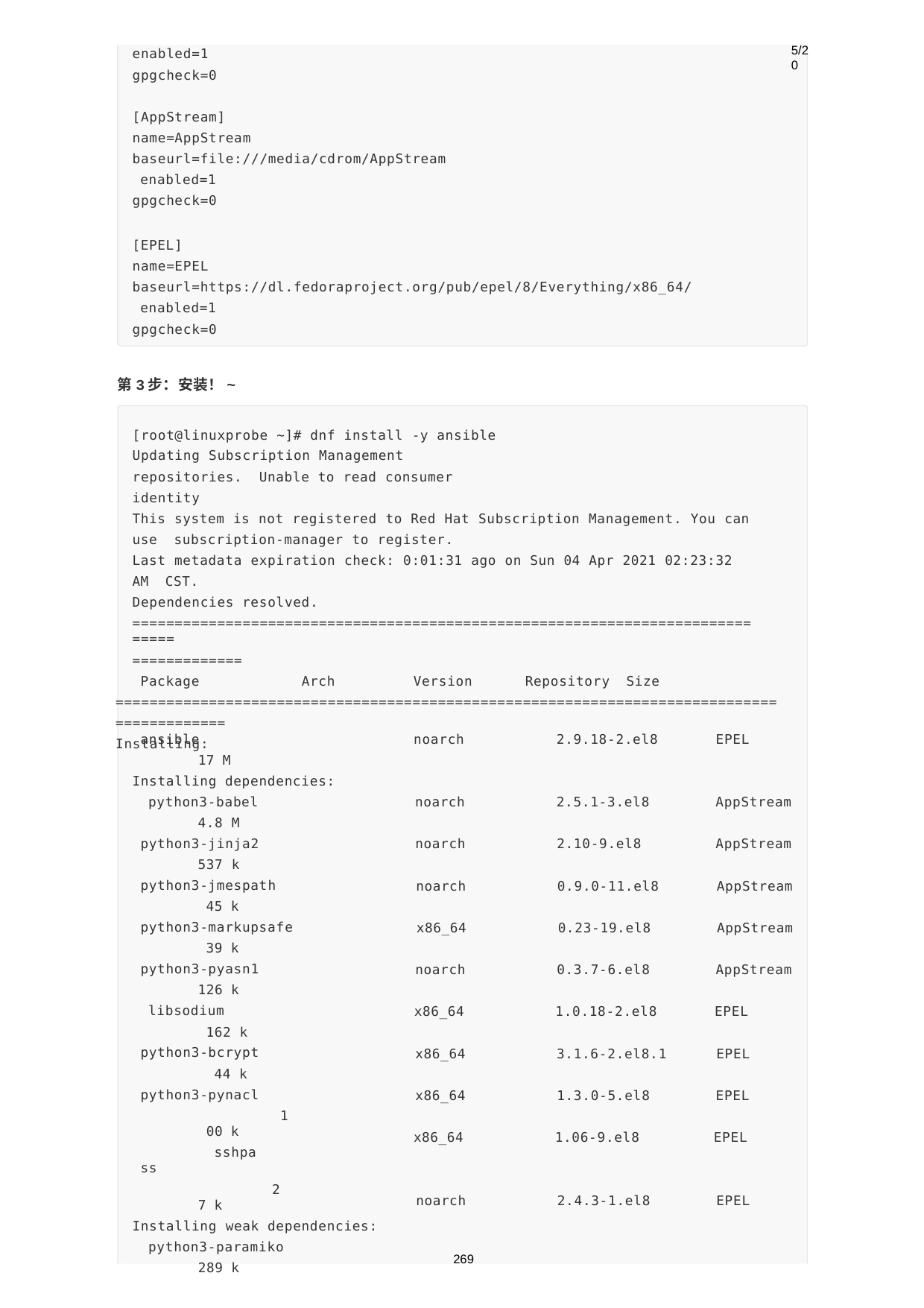

enabled=1  gpgcheck=0
5/20

[AppStream]  name=AppStream
baseurl=file:///media/cdrom/AppStream  enabled=1
gpgcheck=0

[EPEL]
name=EPEL  baseurl=https://dl.fedoraproject.org/pub/epel/8/Everything/x86_64/  enabled=1
gpgcheck=0

第3步：安装！~

[root@linuxprobe ~]# dnf install -y ansible  Updating Subscription Management repositories.  Unable to read consumer identity
This system is not registered to Red Hat Subscription Management. You can use  subscription-manager to register.
Last metadata expiration check: 0:01:31 ago on Sun 04 Apr 2021 02:23:32 AM  CST.
Dependencies resolved.
==============================================================================
=============
Package	Arch	Version	Repository  Size
==============================================================================
=============
Installing:

ansible
17 M
Installing dependencies:  python3-babel
4.8 M  python3-jinja2
537 k  python3-jmespath
45 k  python3-markupsafe
39 k  python3-pyasn1
126 k  libsodium
162 k  python3-bcrypt
44 k  python3-pynacl
100 k
sshpass
27 k
Installing weak dependencies:  python3-paramiko
289 k
noarch	2.9.18-2.el8	EPEL
noarch
2.5.1-3.el8
AppStream
noarch
2.10-9.el8
AppStream
noarch
0.9.0-11.el8
AppStream
x86_64
0.23-19.el8
AppStream
noarch
0.3.7-6.el8
AppStream
x86_64
1.0.18-2.el8
EPEL
x86_64
3.1.6-2.el8.1
EPEL
x86_64
1.3.0-5.el8
EPEL
x86_64
1.06-9.el8
EPEL
noarch
2.4.3-1.el8
EPEL
269